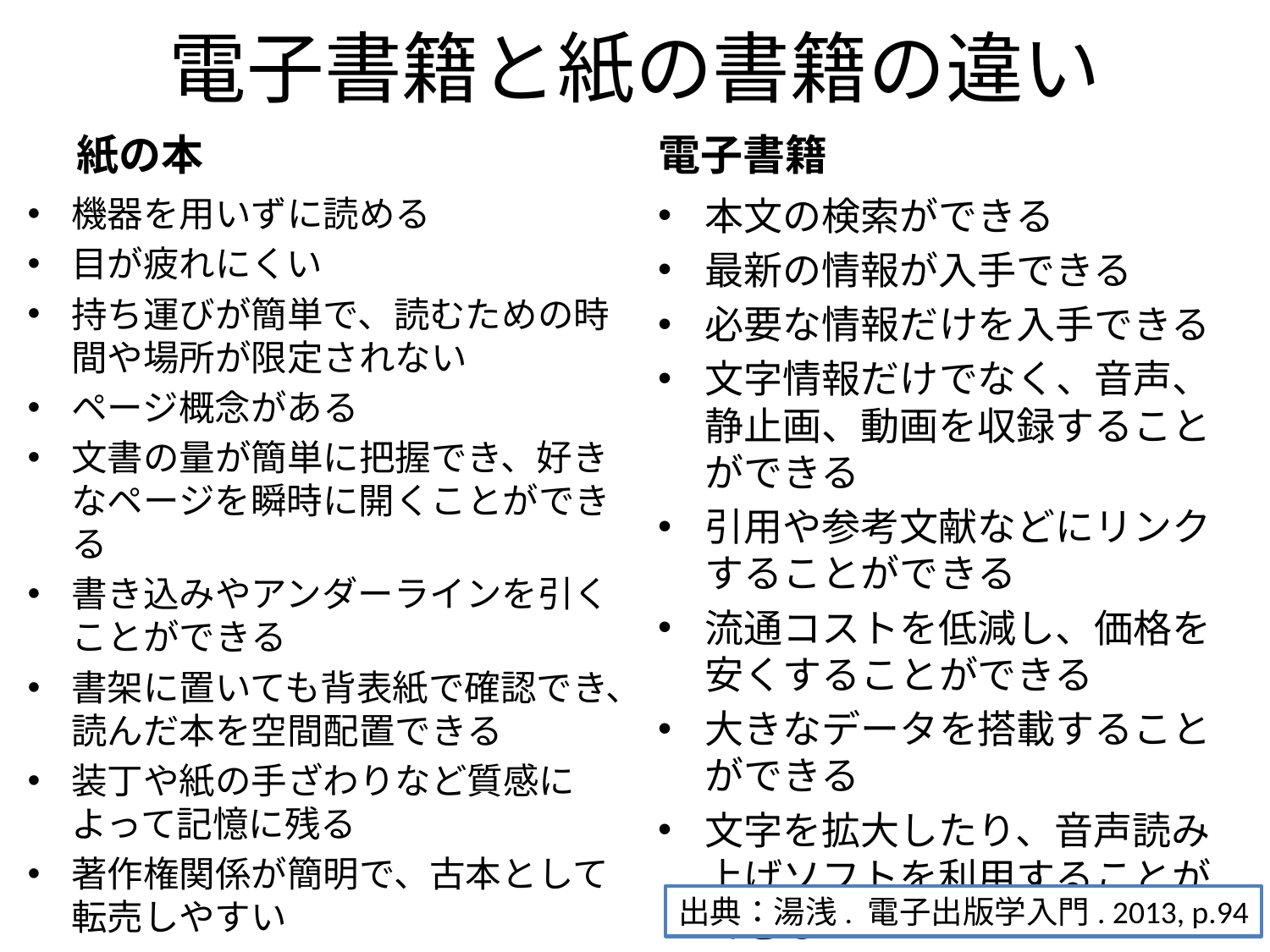

# 電子書籍と紙の書籍の違い
紙の本
電子書籍
機器を用いずに読める
目が疲れにくい
持ち運びが簡単で、読むための時間や場所が限定されない
ページ概念がある
文書の量が簡単に把握でき、好きなページを瞬時に開くことができる
書き込みやアンダーラインを引くことができる
書架に置いても背表紙で確認でき、読んだ本を空間配置できる
装丁や紙の手ざわりなど質感によって記憶に残る
著作権関係が簡明で、古本として転売しやすい
本文の検索ができる
最新の情報が入手できる
必要な情報だけを入手できる
文字情報だけでなく、音声、静止画、動画を収録することができる
引用や参考文献などにリンクすることができる
流通コストを低減し、価格を安くすることができる
大きなデータを搭載することができる
文字を拡大したり、音声読み上げソフトを利用することができる

24
出典：湯浅. 電子出版学入門. 2013, p.94